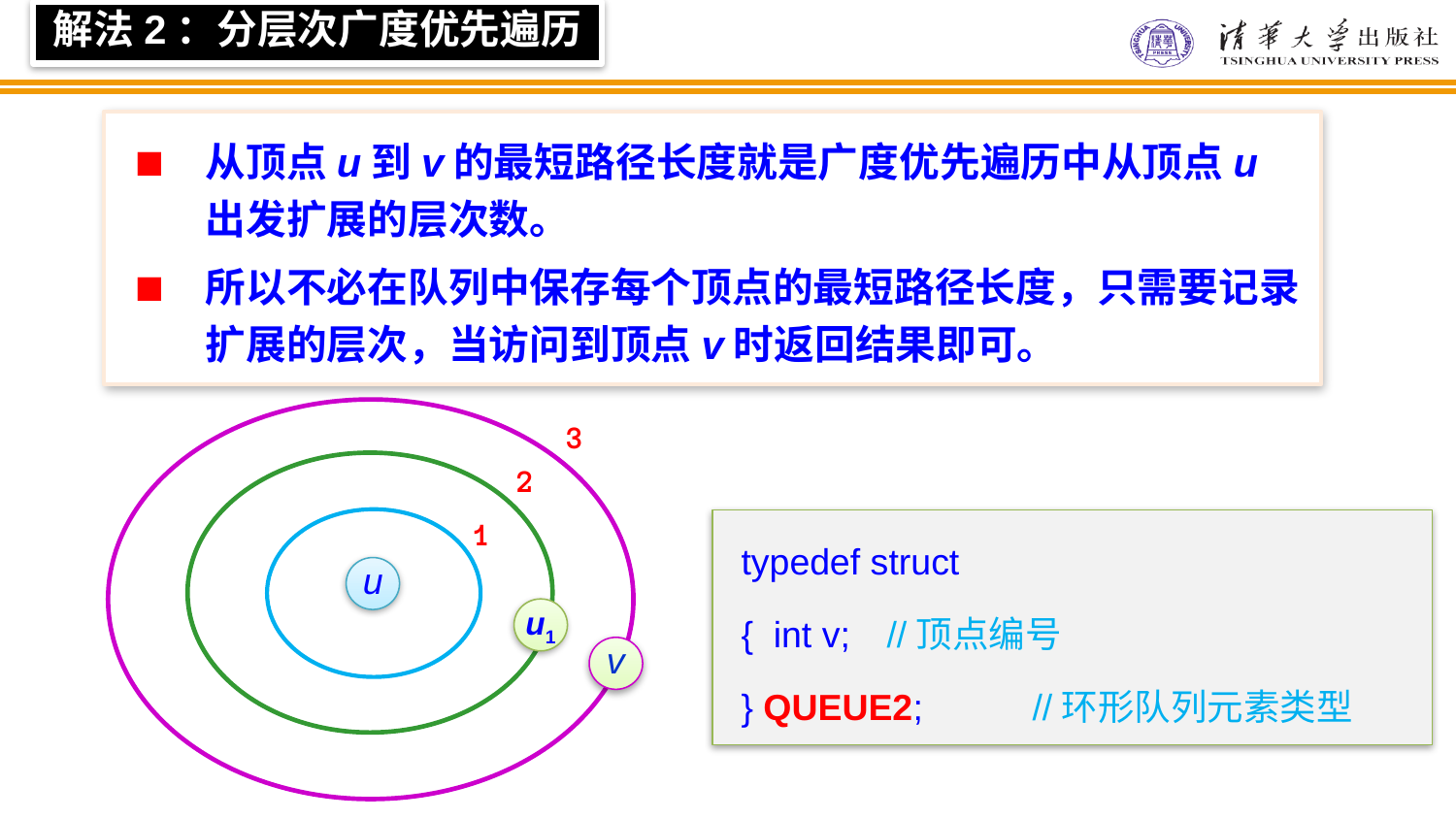

解法2：分层次广度优先遍历
从顶点u到v的最短路径长度就是广度优先遍历中从顶点u出发扩展的层次数。
所以不必在队列中保存每个顶点的最短路径长度，只需要记录扩展的层次，当访问到顶点v时返回结果即可。

3

u1
2

1
u
v
typedef struct
{  int v;	//顶点编号
} QUEUE2;	//环形队列元素类型